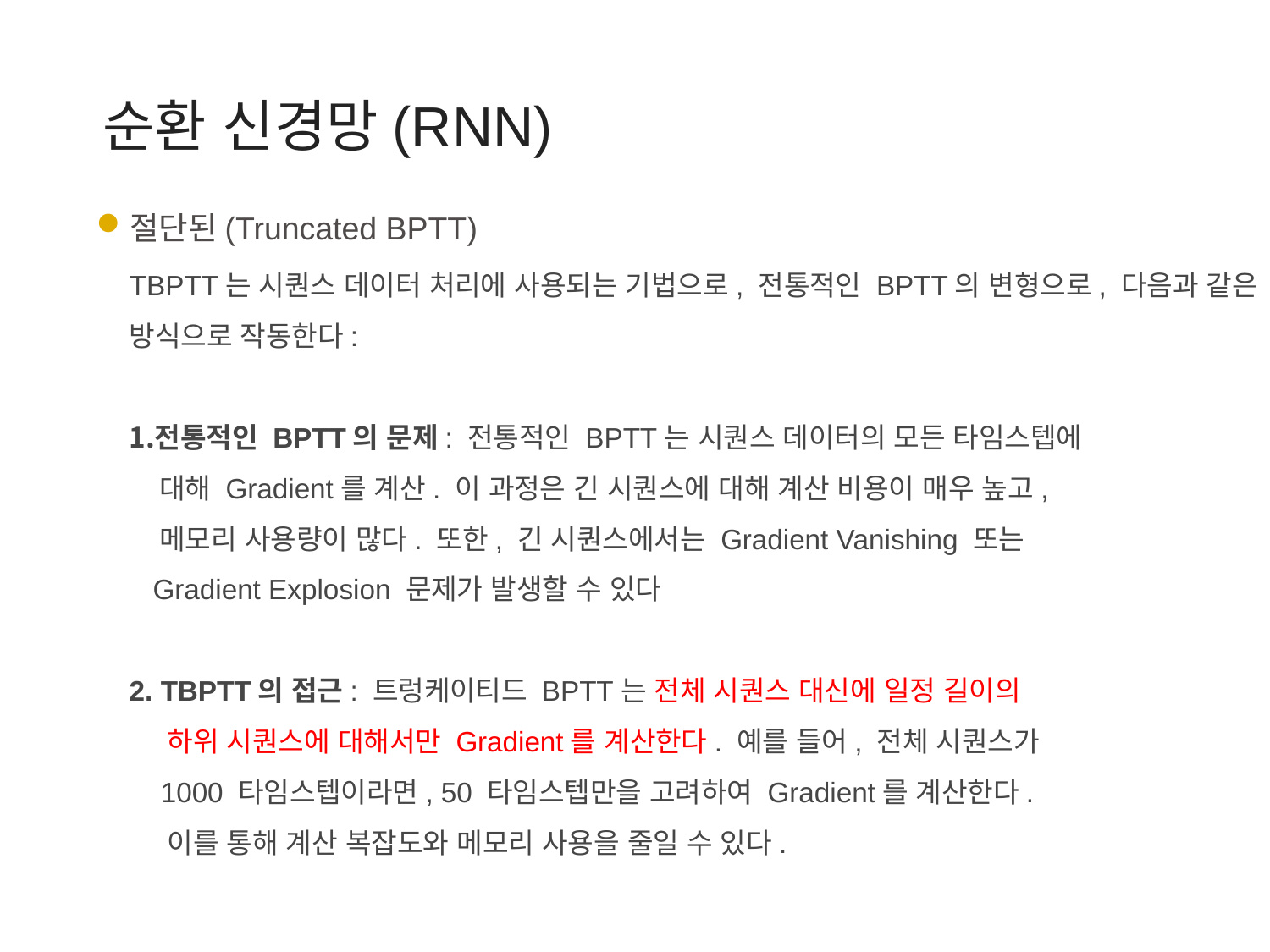

순환 신경망(RNN)
절단된(Truncated BPTT)

TBPTT는 시퀀스 데이터 처리에 사용되는 기법으로, 전통적인 BPTT의 변형으로, 다음과 같은 방식으로 작동한다:

전통적인 BPTT의 문제: 전통적인 BPTT는 시퀀스 데이터의 모든 타임스텝에
   대해 Gradient를 계산. 이 과정은 긴 시퀀스에 대해 계산 비용이 매우 높고,
   메모리 사용량이 많다. 또한, 긴 시퀀스에서는 Gradient Vanishing 또는
   Gradient Explosion 문제가 발생할 수 있다

 TBPTT의 접근: 트렁케이티드 BPTT는 전체 시퀀스 대신에 일정 길이의
    하위 시퀀스에 대해서만 Gradient를 계산한다. 예를 들어, 전체 시퀀스가
    1000 타임스텝이라면, 50 타임스텝만을 고려하여 Gradient를 계산한다.
    이를 통해 계산 복잡도와 메모리 사용을 줄일 수 있다.